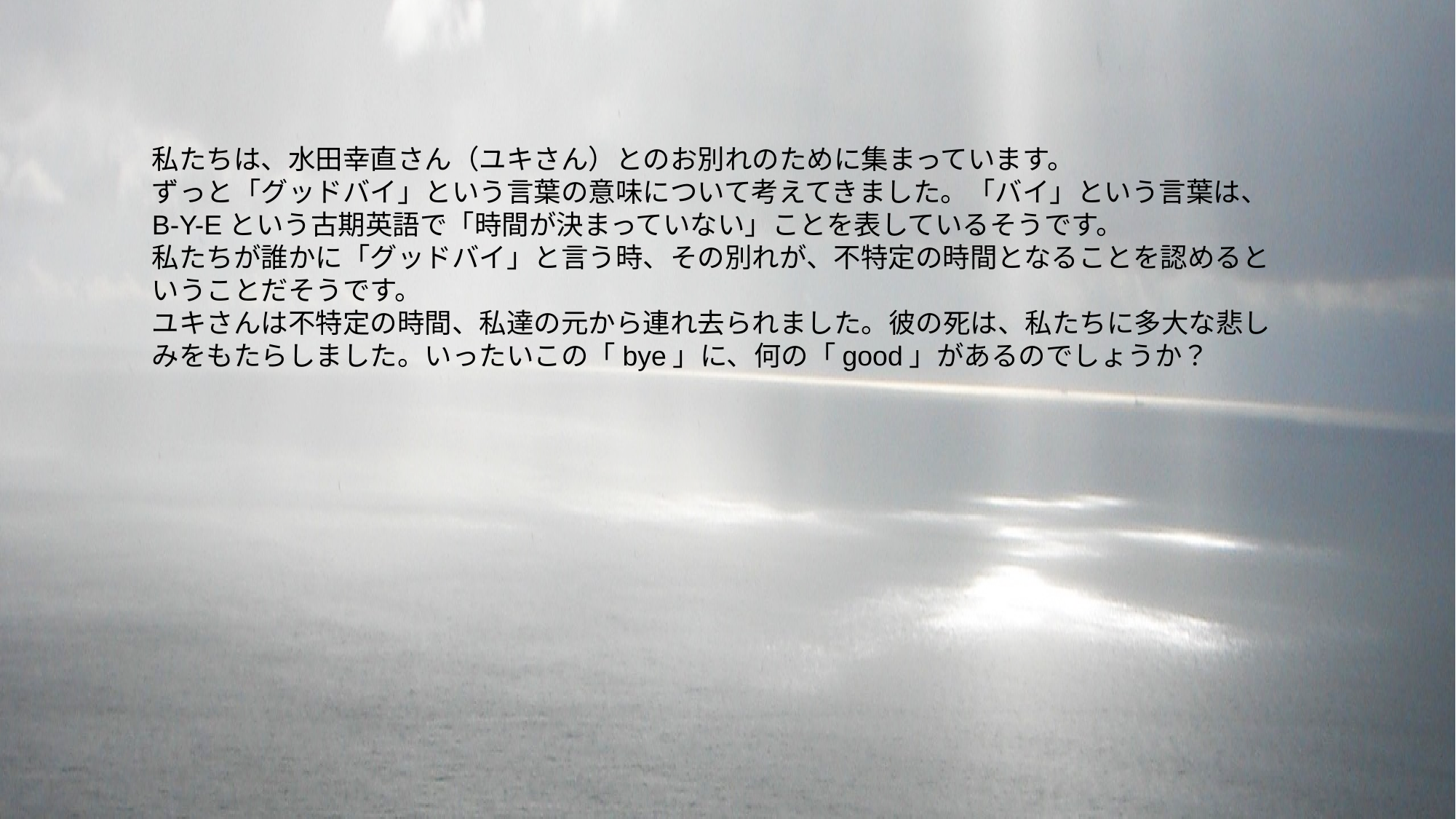

私たちは、水田幸直さん（ユキさん）とのお別れのために集まっています。
ずっと「グッドバイ」という言葉の意味について考えてきました。「バイ」という言葉は、B-Y-Eという古期英語で「時間が決まっていない」ことを表しているそうです。
私たちが誰かに「グッドバイ」と言う時、その別れが、不特定の時間となることを認めるということだそうです。
ユキさんは不特定の時間、私達の元から連れ去られました。彼の死は、私たちに多大な悲しみをもたらしました。いったいこの「bye」に、何の「good」があるのでしょうか？